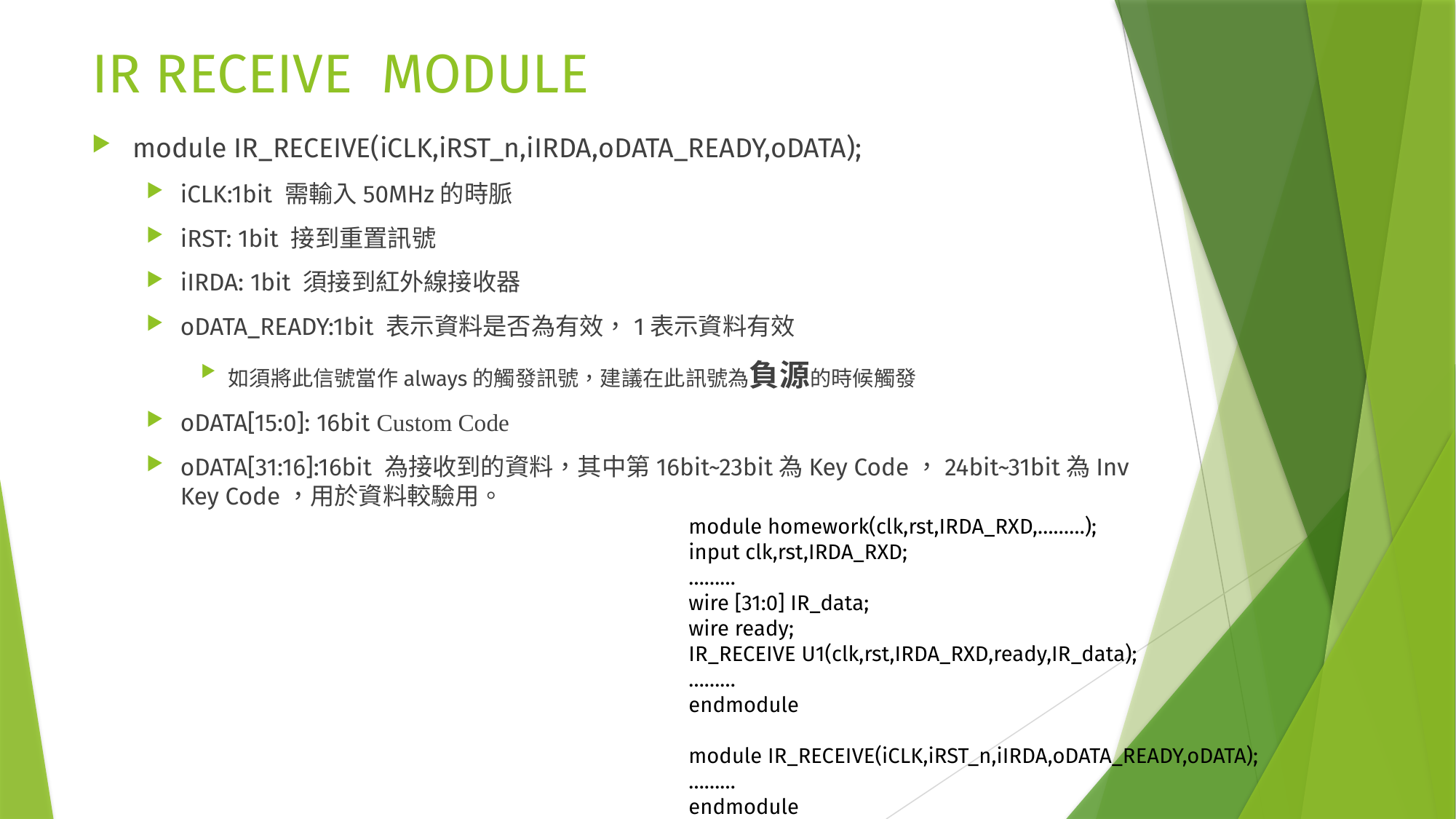

# IR RECEIVE  MODULE
module IR_RECEIVE(iCLK,iRST_n,iIRDA,oDATA_READY,oDATA);
iCLK:1bit 需輸入50MHz的時脈
iRST: 1bit 接到重置訊號
iIRDA: 1bit 須接到紅外線接收器
oDATA_READY:1bit 表示資料是否為有效，1表示資料有效
如須將此信號當作always的觸發訊號，建議在此訊號為負源的時候觸發
oDATA[15:0]: 16bit Custom Code
oDATA[31:16]:16bit 為接收到的資料，其中第16bit~23bit為Key Code，24bit~31bit為Inv Key Code，用於資料較驗用。
module homework(clk,rst,IRDA_RXD,………);
input clk,rst,IRDA_RXD;
………
wire [31:0] IR_data;
wire ready;
IR_RECEIVE U1(clk,rst,IRDA_RXD,ready,IR_data);
………
endmodule

module IR_RECEIVE(iCLK,iRST_n,iIRDA,oDATA_READY,oDATA);
………
endmodule